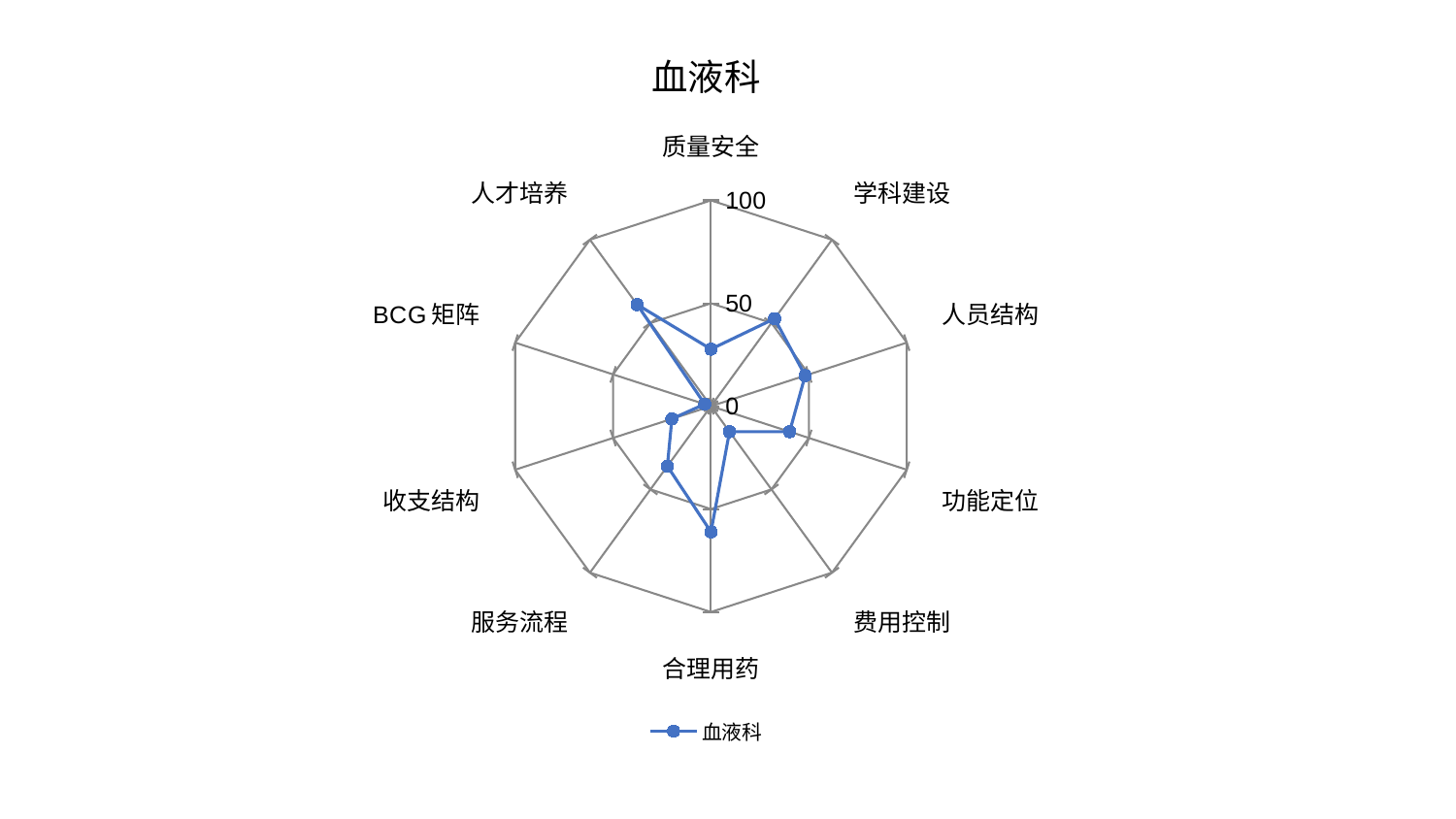

### Chart: 血液科

| Category | 血液科 |
|---|---|
| 质量安全 | 27.720570989287193 |
| 学科建设 | 52.6137138878962 |
| 人员结构 | 48.1148734628084 |
| 功能定位 | 40.17495946355522 |
| 费用控制 | 15.335376498655872 |
| 合理用药 | 61.06929683474816 |
| 服务流程 | 36.0446645184997 |
| 收支结构 | 19.975077969555947 |
| BCG矩阵 | 3.195916845204204 |
| 人才培养 | 61.01714459191894 |
132